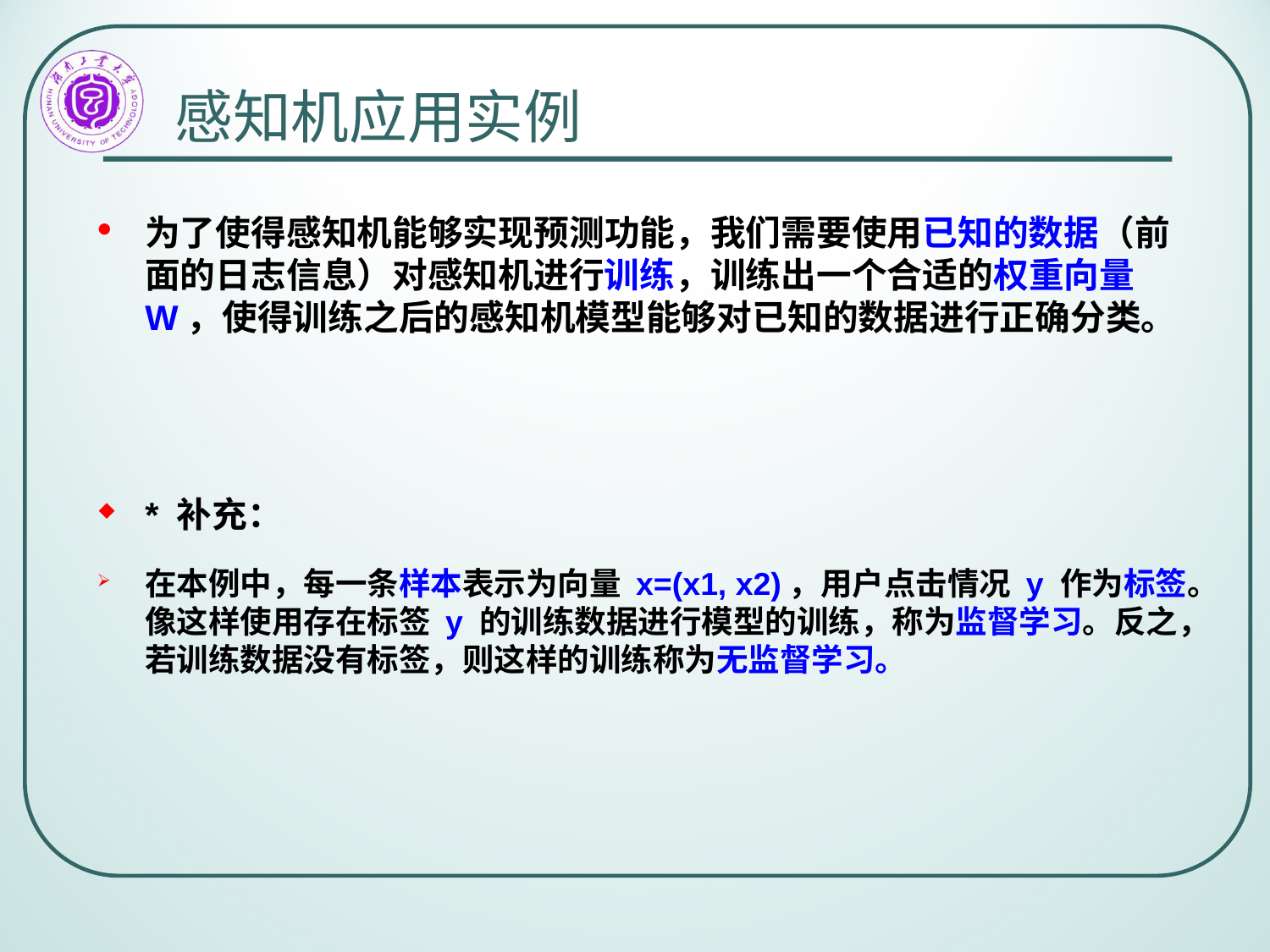

# 感知机应用实例

为了使得感知机能够实现预测功能，我们需要使用已知的数据（前面的日志信息）对感知机进行训练，训练出一个合适的权重向量 W，使得训练之后的感知机模型能够对已知的数据进行正确分类。

* 补充：

在本例中，每一条样本表示为向量 x=(x1, x2)，用户点击情况 y 作为标签。像这样使用存在标签 y 的训练数据进行模型的训练，称为监督学习。反之，若训练数据没有标签，则这样的训练称为无监督学习。